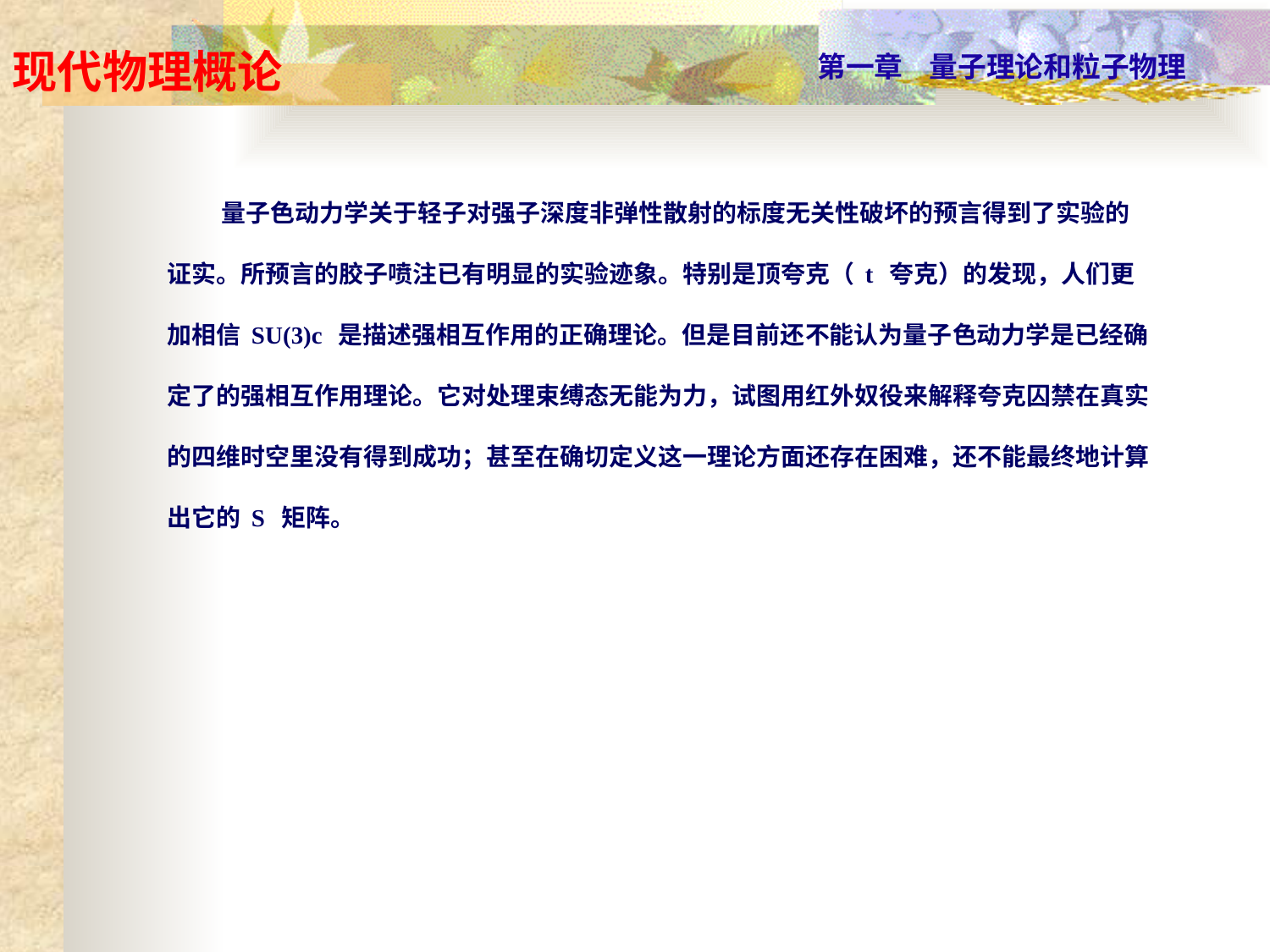

量子色动力学关于轻子对强子深度非弹性散射的标度无关性破坏的预言得到了实验的证实。所预言的胶子喷注已有明显的实验迹象。特别是顶夸克（t 夸克）的发现，人们更加相信SU(3)c 是描述强相互作用的正确理论。但是目前还不能认为量子色动力学是已经确定了的强相互作用理论。它对处理束缚态无能为力，试图用红外奴役来解释夸克囚禁在真实的四维时空里没有得到成功；甚至在确切定义这一理论方面还存在困难，还不能最终地计算出它的S 矩阵。